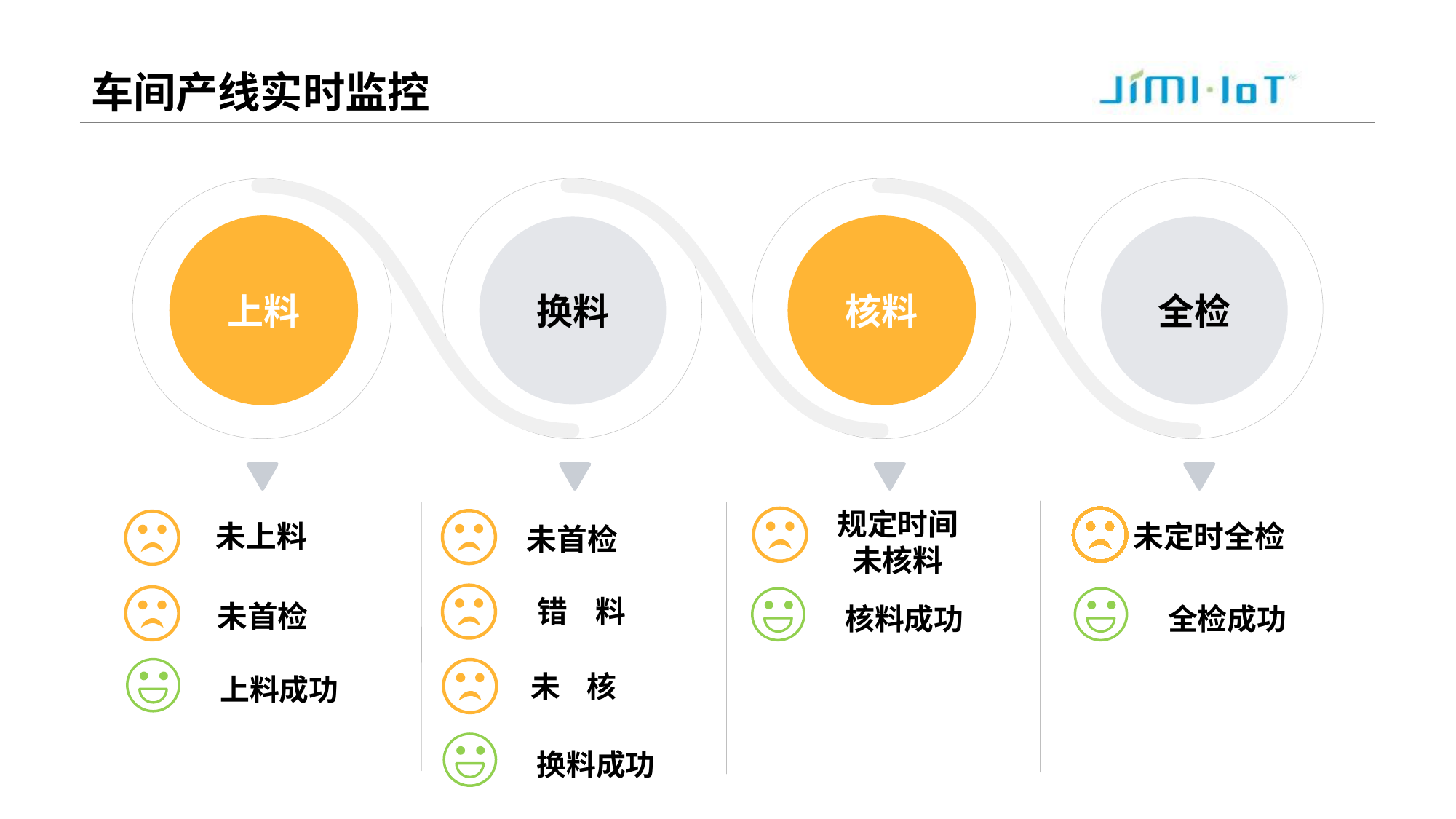

# 车间产线实时监控

上料
换料
核料
全检

规定时间
未核料

未定时全检
未上料

未首检

错    料

未首检

核料成功
全检成功

未    核
上料成功

换料成功